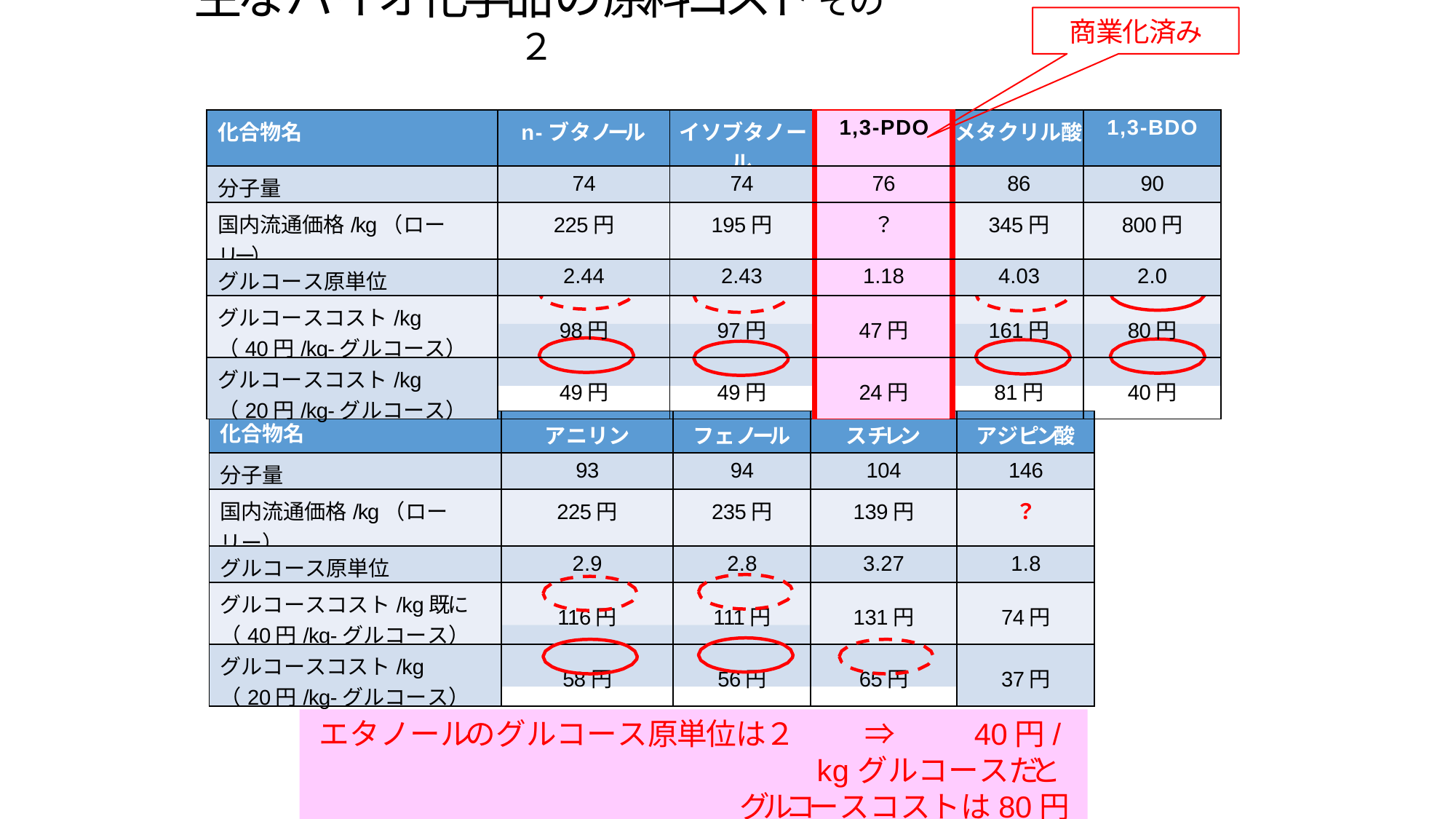

主なバイオ化学品の原料コスト	その２

商業化済み
| 化合物名 | n-ブタノール | イソブタノール | 1,3-PDO | メタクリル酸 | 1,3-BDO |
| --- | --- | --- | --- | --- | --- |
| 分子量 | 74 | 74 | 76 | 86 | 90 |
| 国内流通価格/kg（ローリー） | 225円 | 195円 | ？ | 345円 | 800円 |
| グルコース原単位 | 2.44 | 2.43 | 1.18 | 4.03 | 2.0 |
| グルコースコスト/kg （40円/kg-グルコース） | 98円 | 97円 | 47円 | 161円 | 80円 |
| グルコースコスト/kg （20円/kg-グルコース） | 49円 | 49円 | 24円 | 81円 | 40円 |

| 化合物名 | アニリン | フェノール | スチレン | アジピン酸 |
| --- | --- | --- | --- | --- |
| 分子量 | 93 | 94 | 104 | 146 |
| 国内流通価格/kg（ローリー） | 225円 | 235円 | 139円 | ？ |
| グルコース原単位 | 2.9 | 2.8 | 3.27 | 1.8 |
| グルコースコスト/kg既に （40円/kg-グルコース） | 116円 | 111円 | 131円 | 74円 |
| グルコースコスト/kg （20円/kg-グルコース） | 58円 | 56円 | 65円 | 37円 |

エタノールのグルコース原単位は２	⇒	40円/kgグルコースだと
グルコースコストは80円